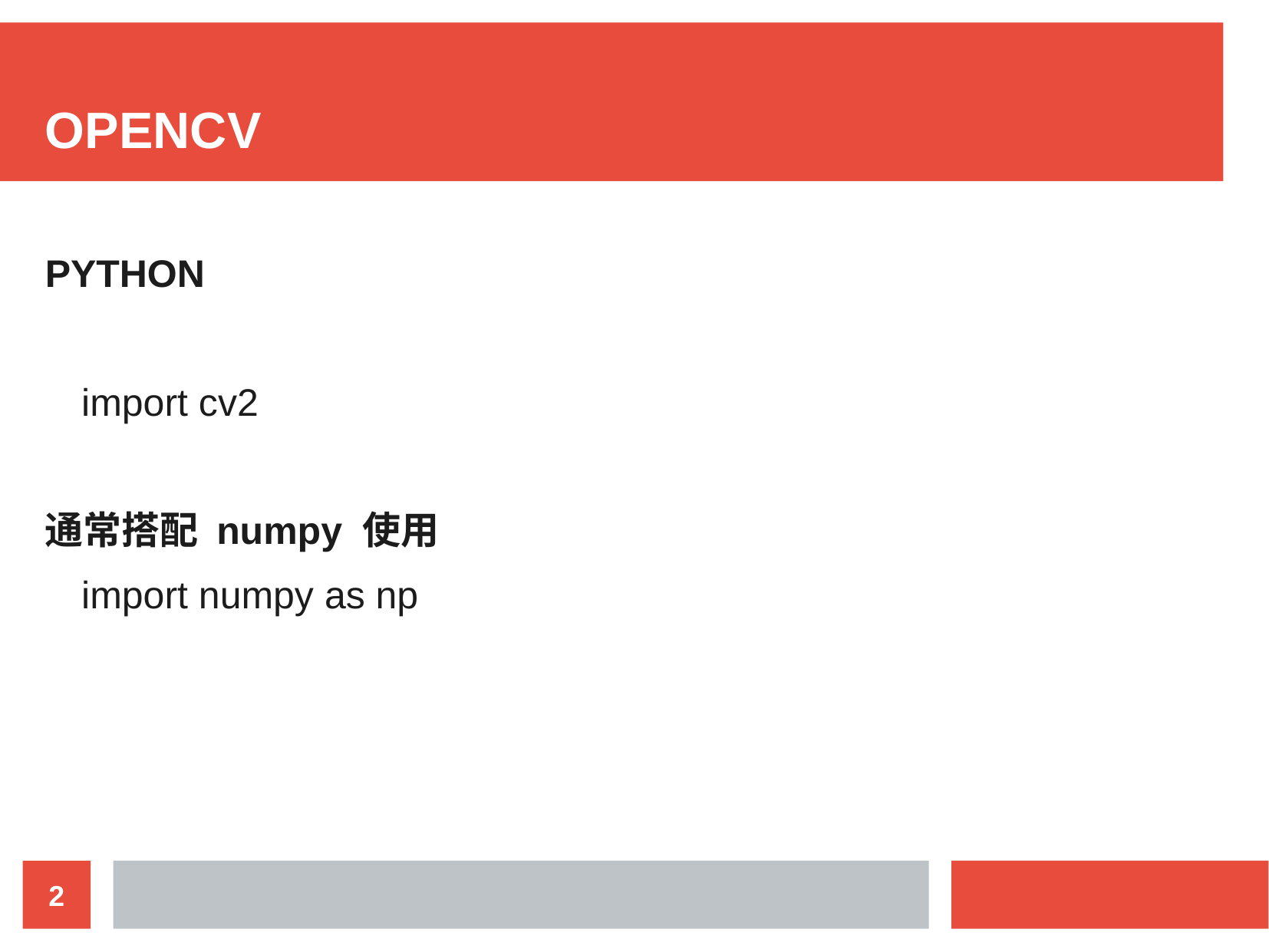

OPENCV
PYTHON

import cv2

通常搭配 numpy 使用
import numpy as np
2